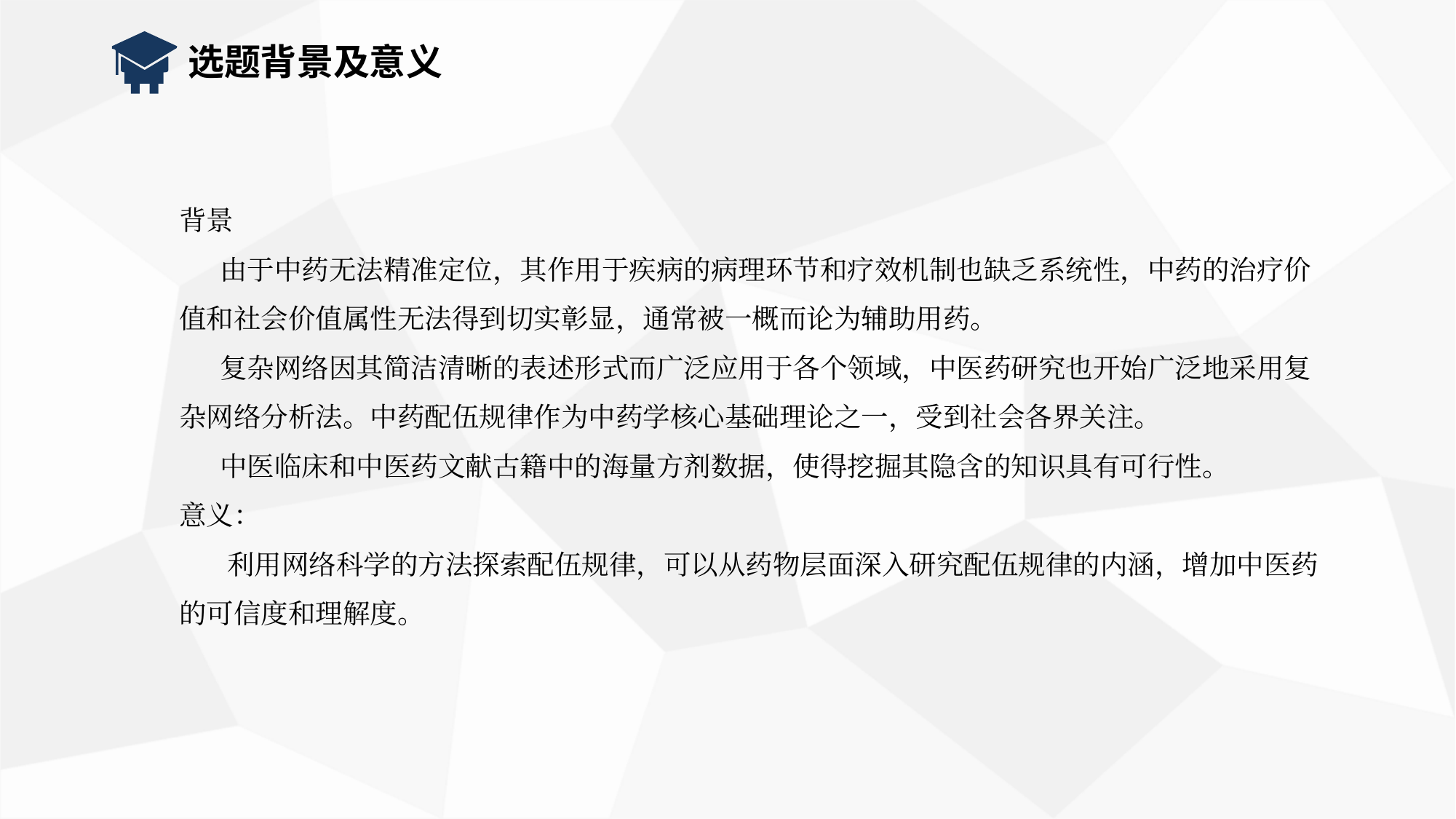

选题背景及意义
背景
     由于中药无法精准定位，其作用于疾病的病理环节和疗效机制也缺乏系统性，中药的治疗价值和社会价值属性无法得到切实彰显，通常被一概而论为辅助用药。
     复杂网络因其简洁清晰的表述形式而广泛应用于各个领域，中医药研究也开始广泛地采用复杂网络分析法。中药配伍规律作为中药学核心基础理论之一，受到社会各界关注。
     中医临床和中医药文献古籍中的海量方剂数据，使得挖掘其隐含的知识具有可行性。
意义：
      利用网络科学的方法探索配伍规律，可以从药物层面深入研究配伍规律的内涵，增加中医药的可信度和理解度。